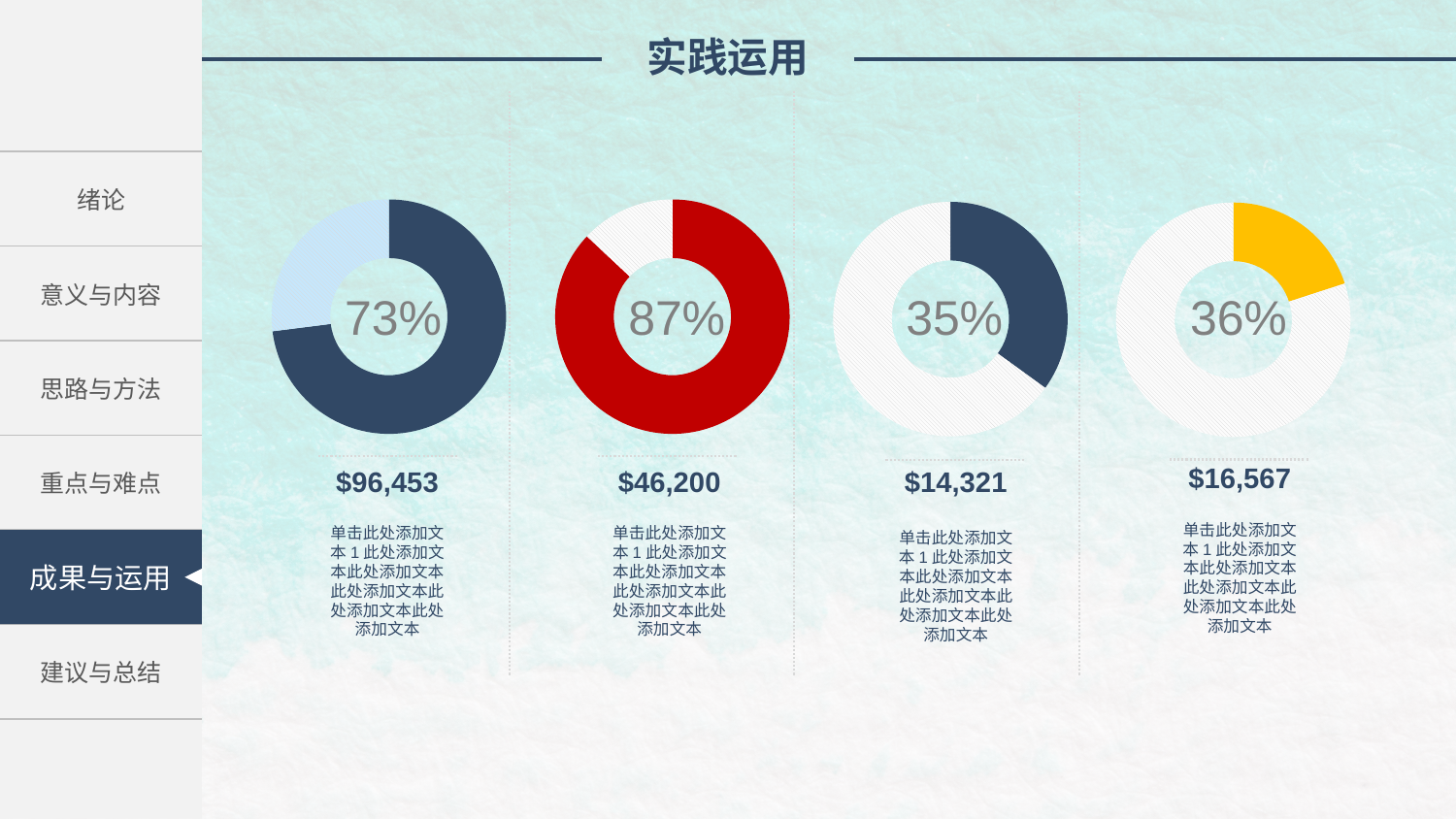

实践运用

### Chart

| Category | Column1 |
|---|---|
|  | 73.0 |
|  | 27.0 |

### Chart

| Category | Column1 |
|---|---|
|  | 87.0 |
|  | 13.0 |

### Chart

| Category | Column1 |
|---|---|
|  | 35.0 |
|  | 65.0 |

### Chart

| Category | Column1 |
|---|---|
|  | 20.0 |
|  | 80.0 |
| 绪论 |
| --- |
| 意义与内容 |
| 思路与方法 |
| 重点与难点 |
| 相关建议 |
| 建议与总结 |
35%
73%
87%
36%
$16,567
单击此处添加文本1此处添加文本此处添加文本此处添加文本此处添加文本此处添加文本
$96,453

单击此处添加文本1此处添加文本此处添加文本此处添加文本此处添加文本此处添加文本
$46,200
单击此处添加文本1此处添加文本此处添加文本此处添加文本此处添加文本此处添加文本
$14,321
单击此处添加文本1此处添加文本此处添加文本此处添加文本此处添加文本此处添加文本
成果与运用